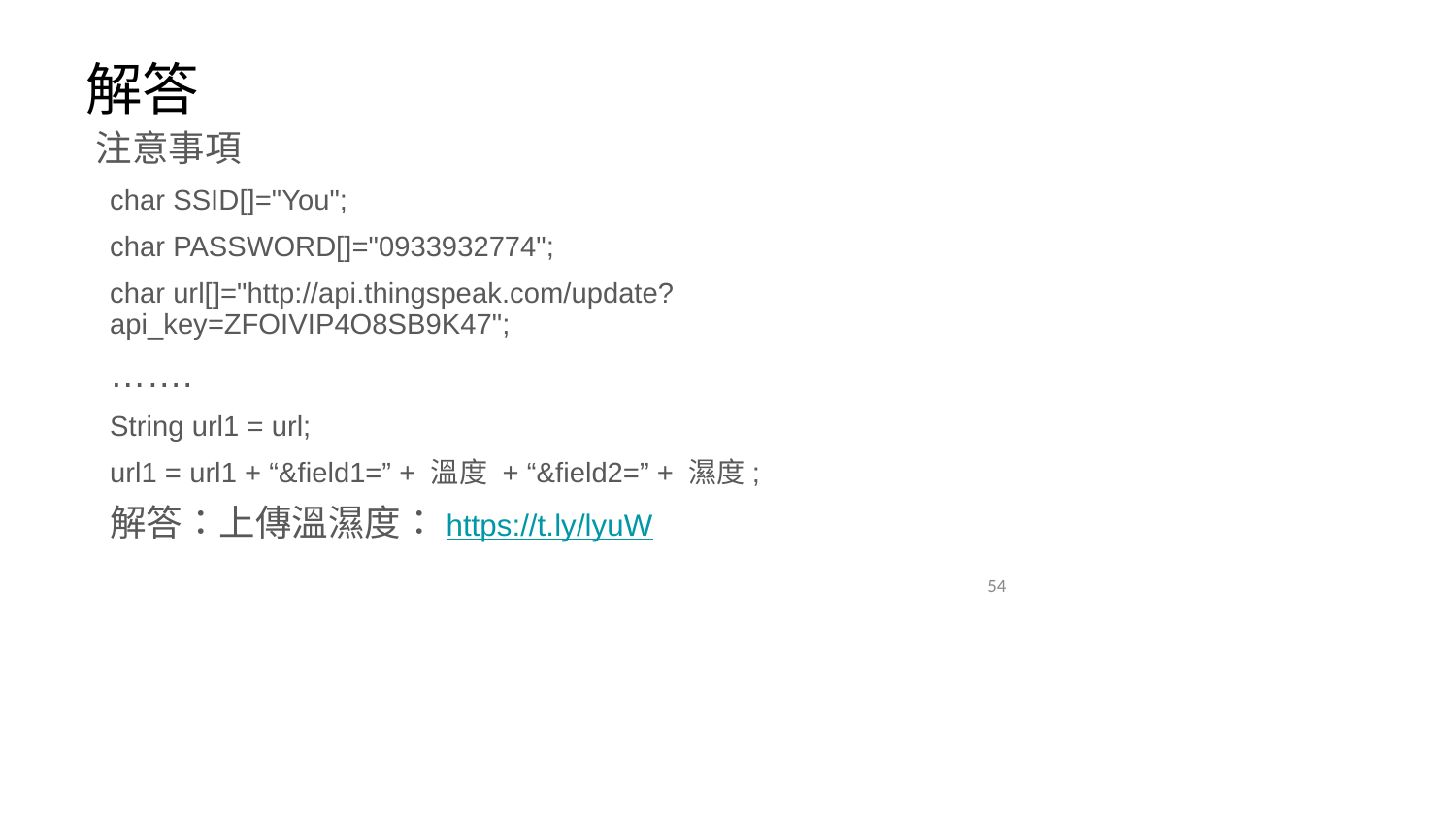

解答
注意事項
char SSID[]="You";
char PASSWORD[]="0933932774";
char url[]="http://api.thingspeak.com/update?api_key=ZFOIVIP4O8SB9K47";
…….
String url1 = url;
url1 = url1 + “&field1=” + 溫度 + “&field2=” + 濕度;
解答：上傳溫濕度：https://t.ly/lyuW

54